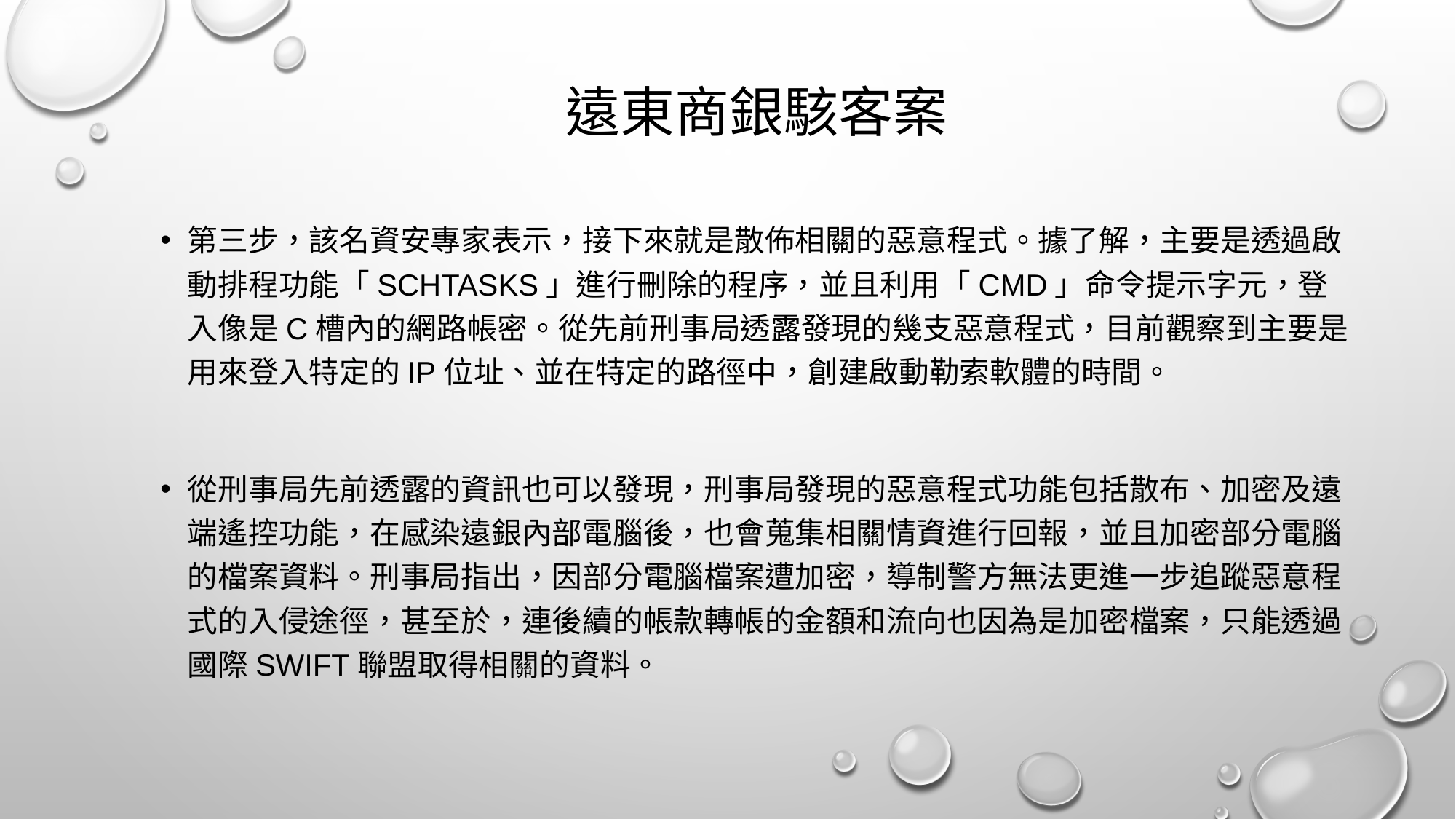

# 遠東商銀駭客案
第三步，該名資安專家表示，接下來就是散佈相關的惡意程式。據了解，主要是透過啟動排程功能「schtasks」進行刪除的程序，並且利用「cmd」命令提示字元，登入像是C槽內的網路帳密。從先前刑事局透露發現的幾支惡意程式，目前觀察到主要是用來登入特定的IP位址、並在特定的路徑中，創建啟動勒索軟體的時間。

從刑事局先前透露的資訊也可以發現，刑事局發現的惡意程式功能包括散布、加密及遠端遙控功能，在感染遠銀內部電腦後，也會蒐集相關情資進行回報，並且加密部分電腦的檔案資料。刑事局指出，因部分電腦檔案遭加密，導制警方無法更進一步追蹤惡意程式的入侵途徑，甚至於，連後續的帳款轉帳的金額和流向也因為是加密檔案，只能透過國際SWIFT聯盟取得相關的資料。